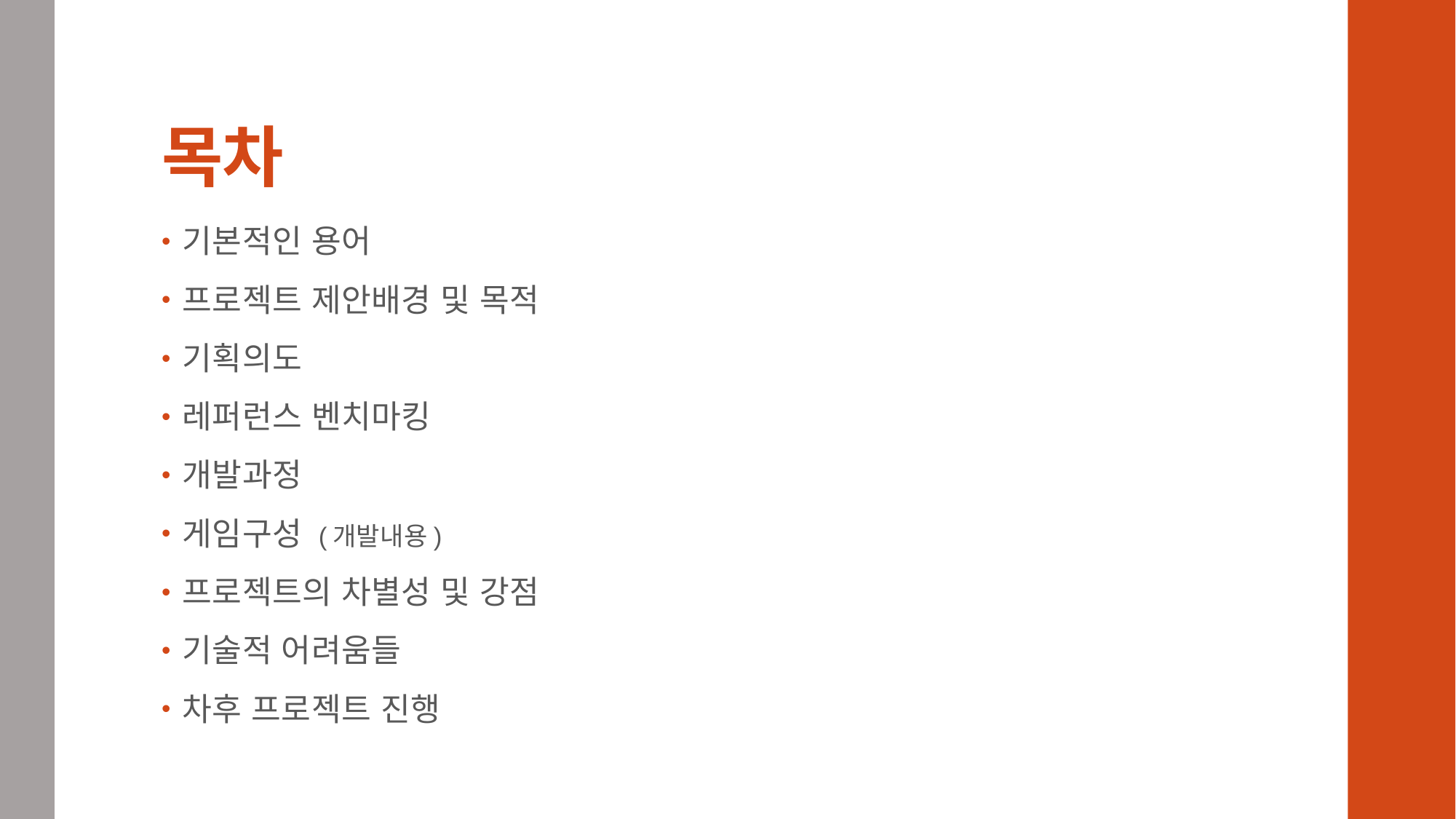

# 목차
기본적인 용어
프로젝트 제안배경 및 목적
기획의도
레퍼런스 벤치마킹
개발과정
게임구성 (개발내용)
프로젝트의 차별성 및 강점
기술적 어려움들
차후 프로젝트 진행